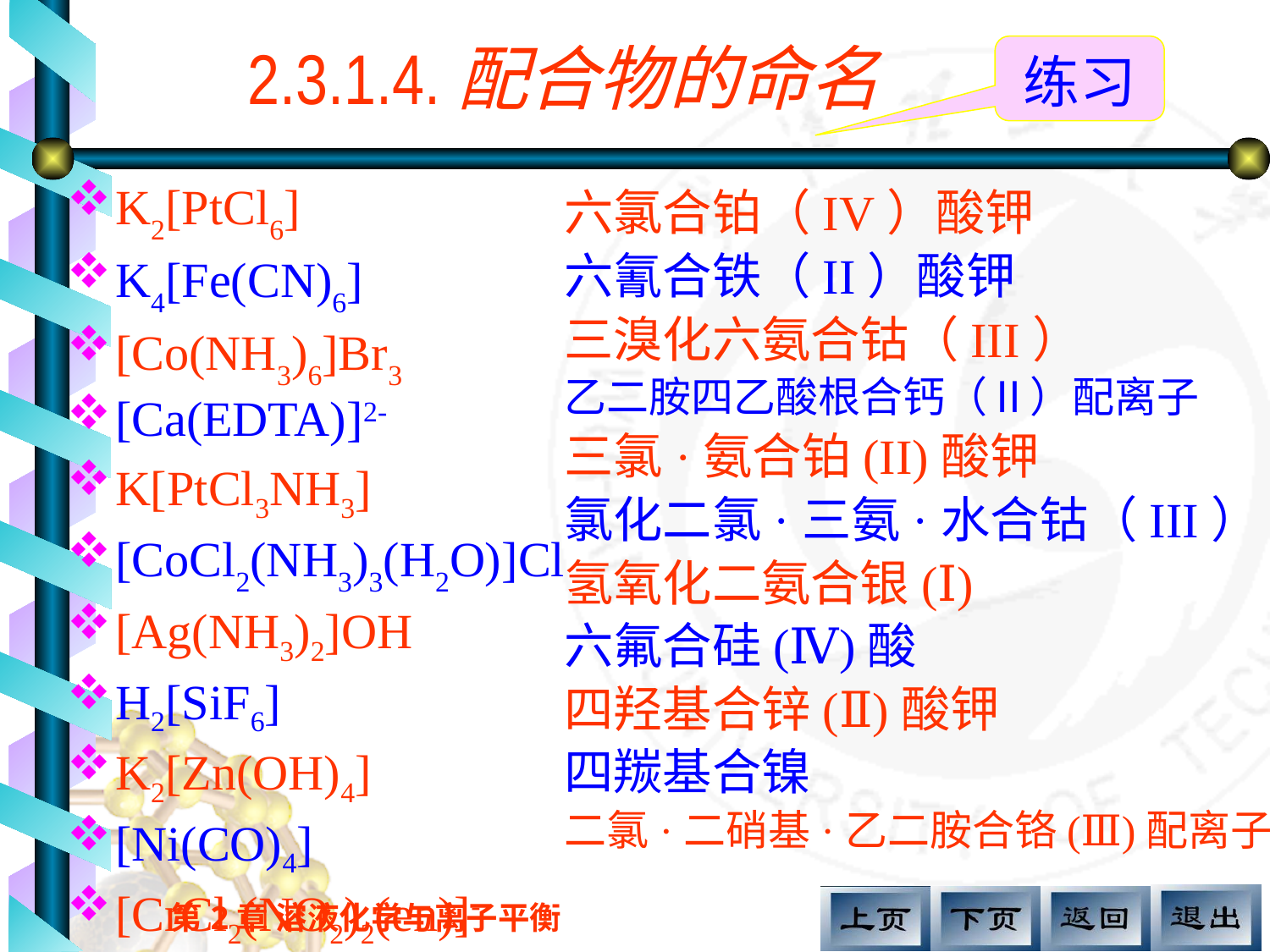

# 2.3.1.4.配合物的命名
练习
K2[PtCl6]
K4[Fe(CN)6]
[Co(NH3)6]Br3
[Ca(EDTA)]2-
K[PtCl3NH3]
[CoCl2(NH3)3(H2O)]Cl
[Ag(NH3)2]OH
H2[SiF6]
K2[Zn(OH)4]
[Ni(CO)4]
[CrCl2(NO2)2(en)]-
六氯合铂（IV）酸钾
六氰合铁（II）酸钾
三溴化六氨合钴（III）
乙二胺四乙酸根合钙（Ⅱ）配离子
三氯·氨合铂(II)酸钾
氯化二氯·三氨·水合钴（III）
氢氧化二氨合银(Ⅰ)
六氟合硅(Ⅳ)酸
四羟基合锌(Ⅱ)酸钾
四羰基合镍
二氯·二硝基·乙二胺合铬(Ⅲ)配离子